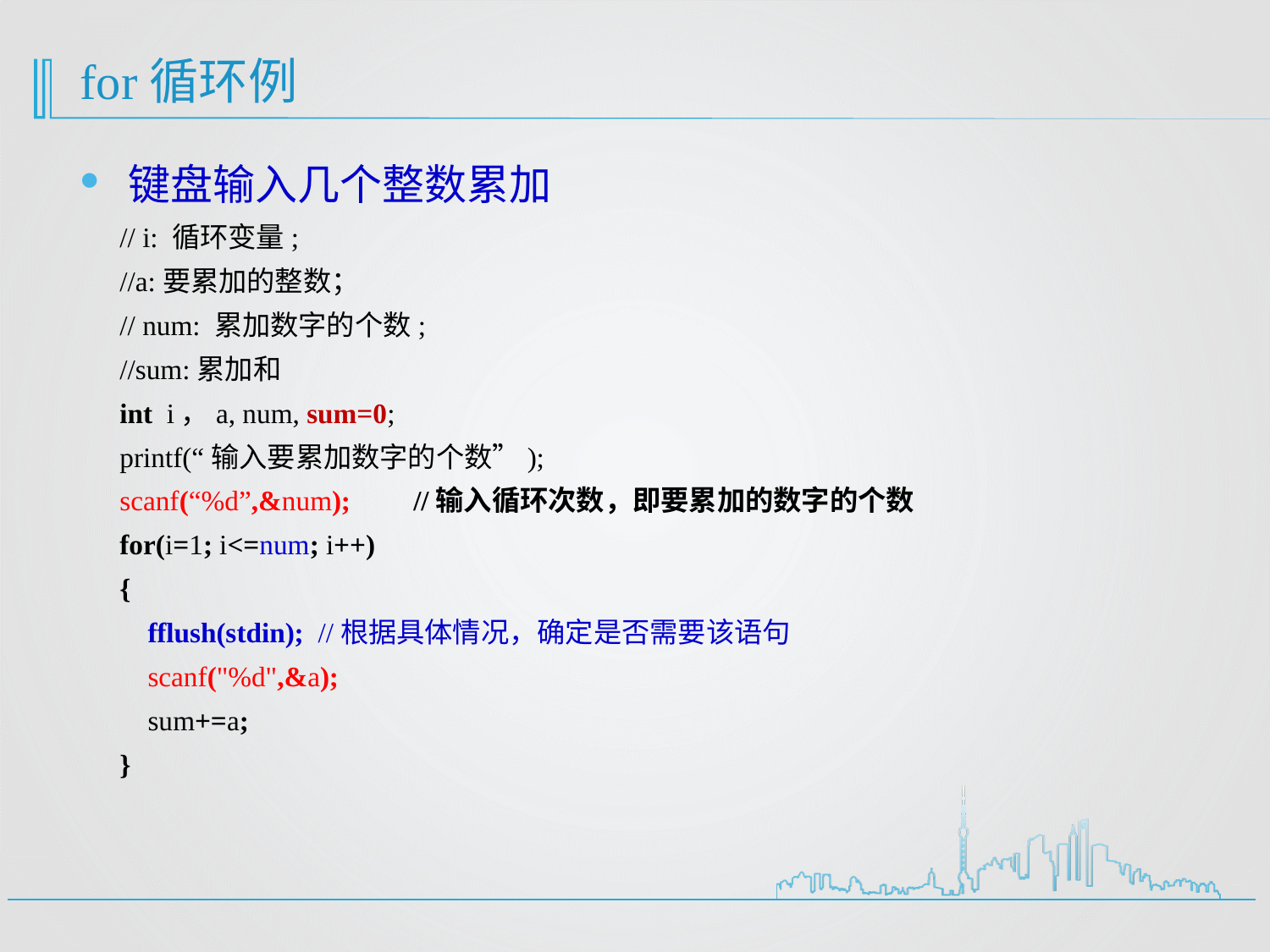

# for循环例
键盘输入几个整数累加
// i: 循环变量;
//a:要累加的整数；
// num: 累加数字的个数;
//sum:累加和
int  i，a, num, sum=0;
printf(“输入要累加数字的个数”);
scanf(“%d”,&num);         //输入循环次数，即要累加的数字的个数
for(i=1; i<=num; i++)
{
    fflush(stdin);  //根据具体情况，确定是否需要该语句
    scanf("%d",&a);
    sum+=a;
}